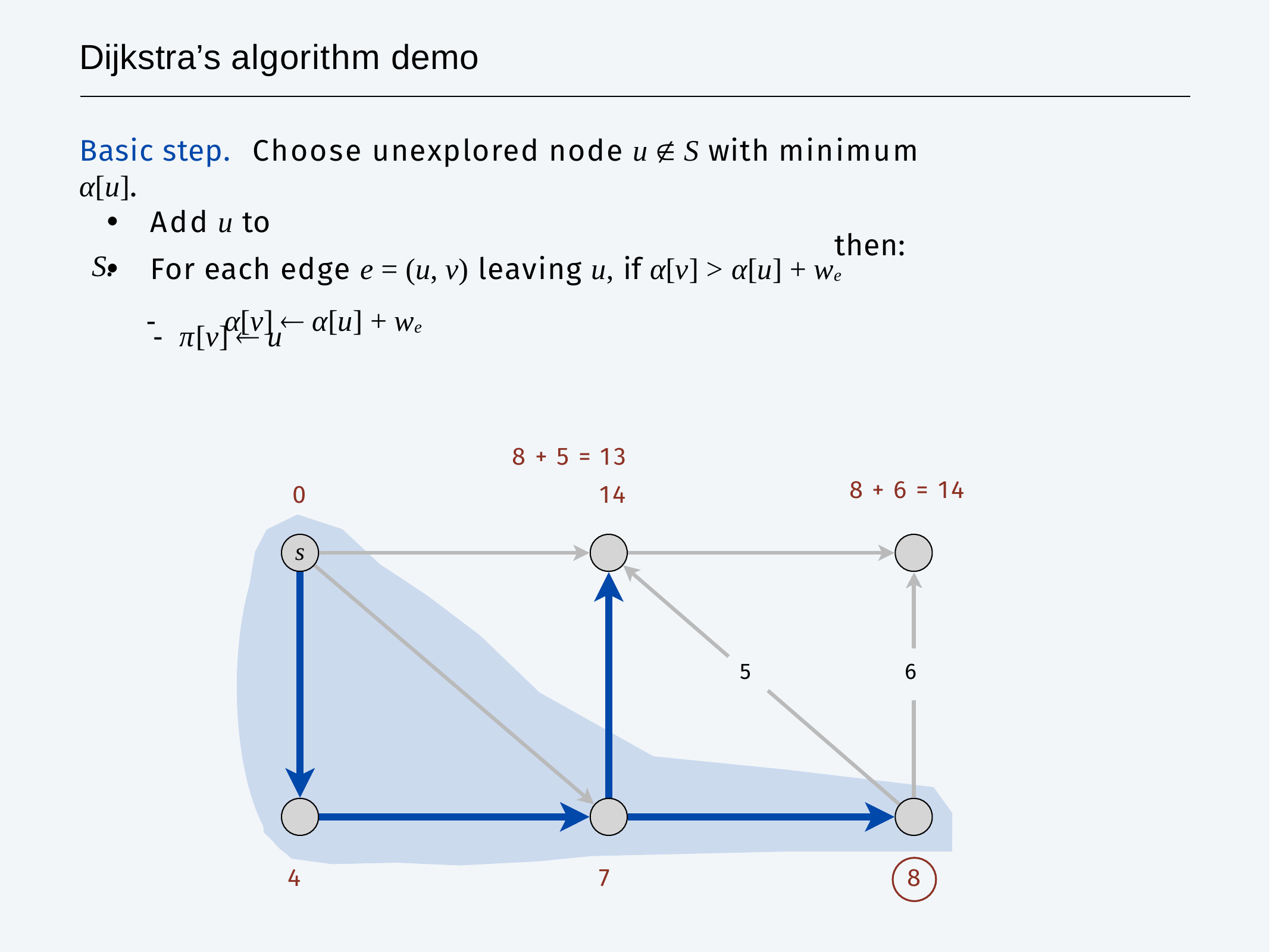

# Dijkstra’s algorithm demo

Basic step.	Choose unexplored node u ∉ S with minimum α[u].
・Add u to S.
・For each edge e = (u, v) leaving u, if α[v] > α[u] + we
 -	 α[v] ← α[u] + we
then:
-  π[v] ← u
8 + 5 = 13
14
8 + 6 = 14
0

s

5
6

4
7
8